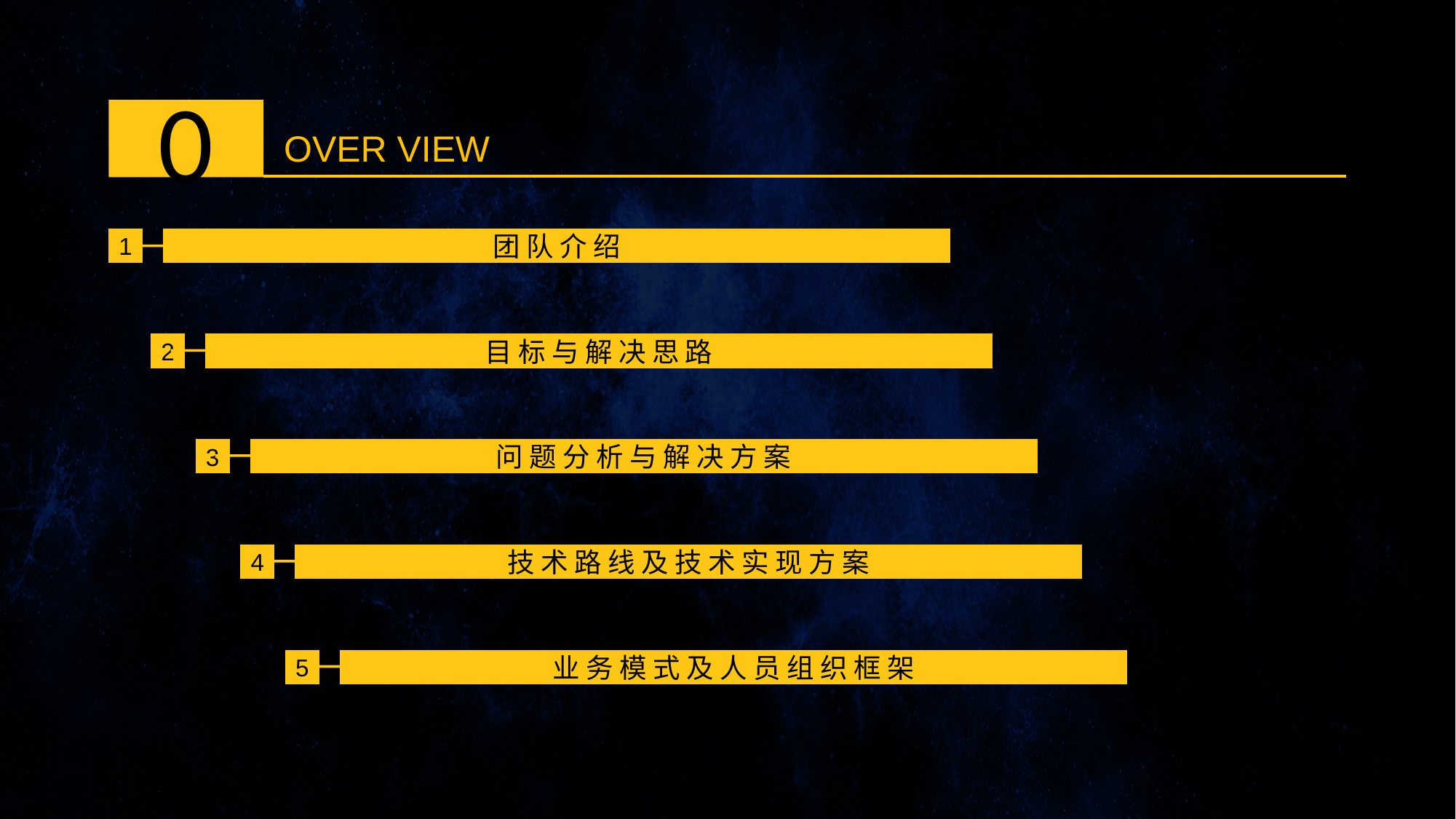

0
OVER VIEW
1

团 队 介 绍

2

目 标 与 解 决 思 路

3

问 题 分 析 与 解 决 方 案

4

技 术 路 线 及 技 术 实 现 方 案

5

业 务 模 式 及 人 员 组 织 框 架